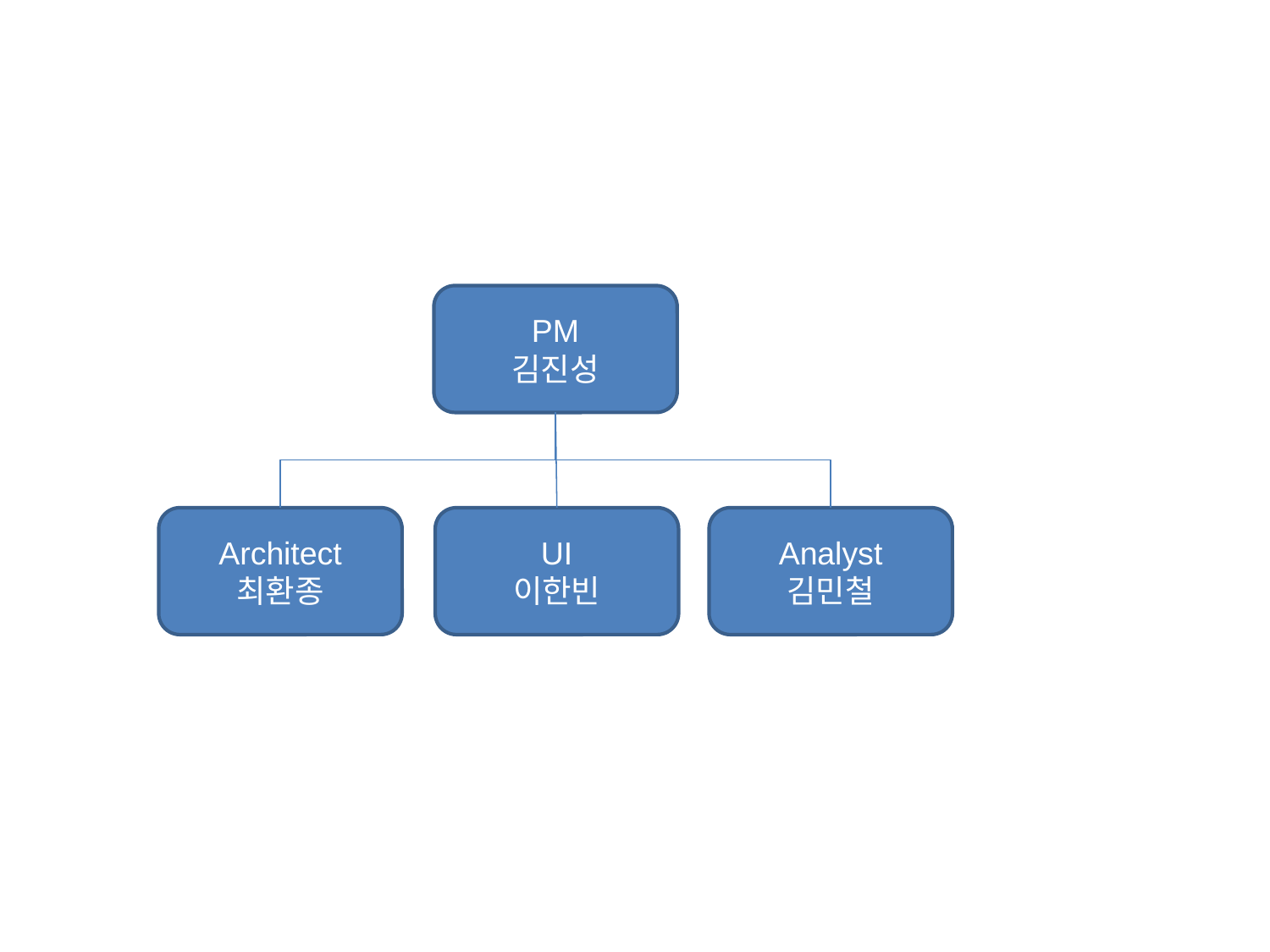

PM
김진성
Architect
최환종
UI
이한빈
Analyst
김민철